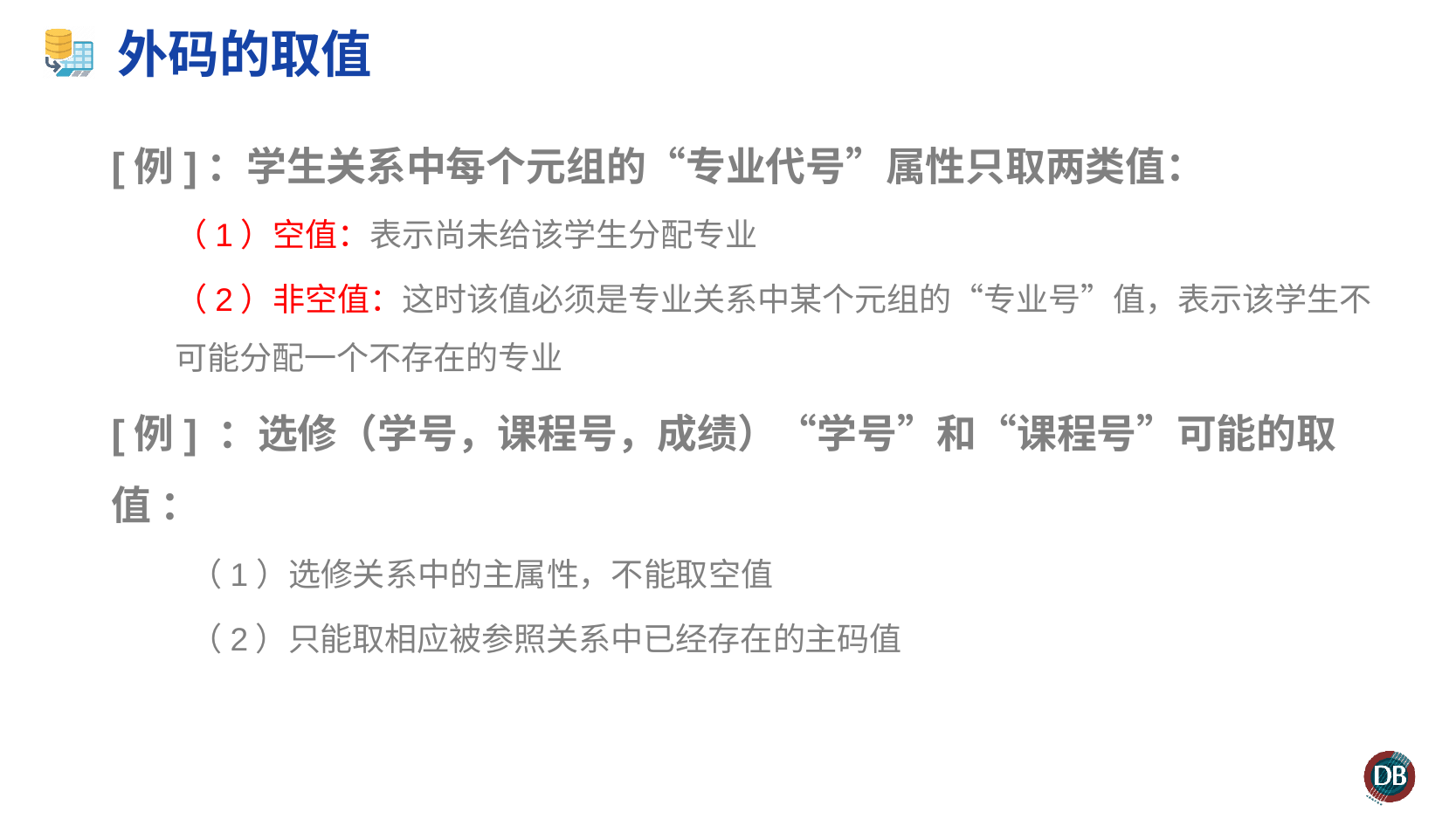

# 外码的取值
[例]：学生关系中每个元组的“专业代号”属性只取两类值：
（1）空值：表示尚未给该学生分配专业
（2）非空值：这时该值必须是专业关系中某个元组的“专业号”值，表示该学生不可能分配一个不存在的专业
[例] ：选修（学号，课程号，成绩）“学号”和“课程号”可能的取值 ：
 （1）选修关系中的主属性，不能取空值
 （2）只能取相应被参照关系中已经存在的主码值